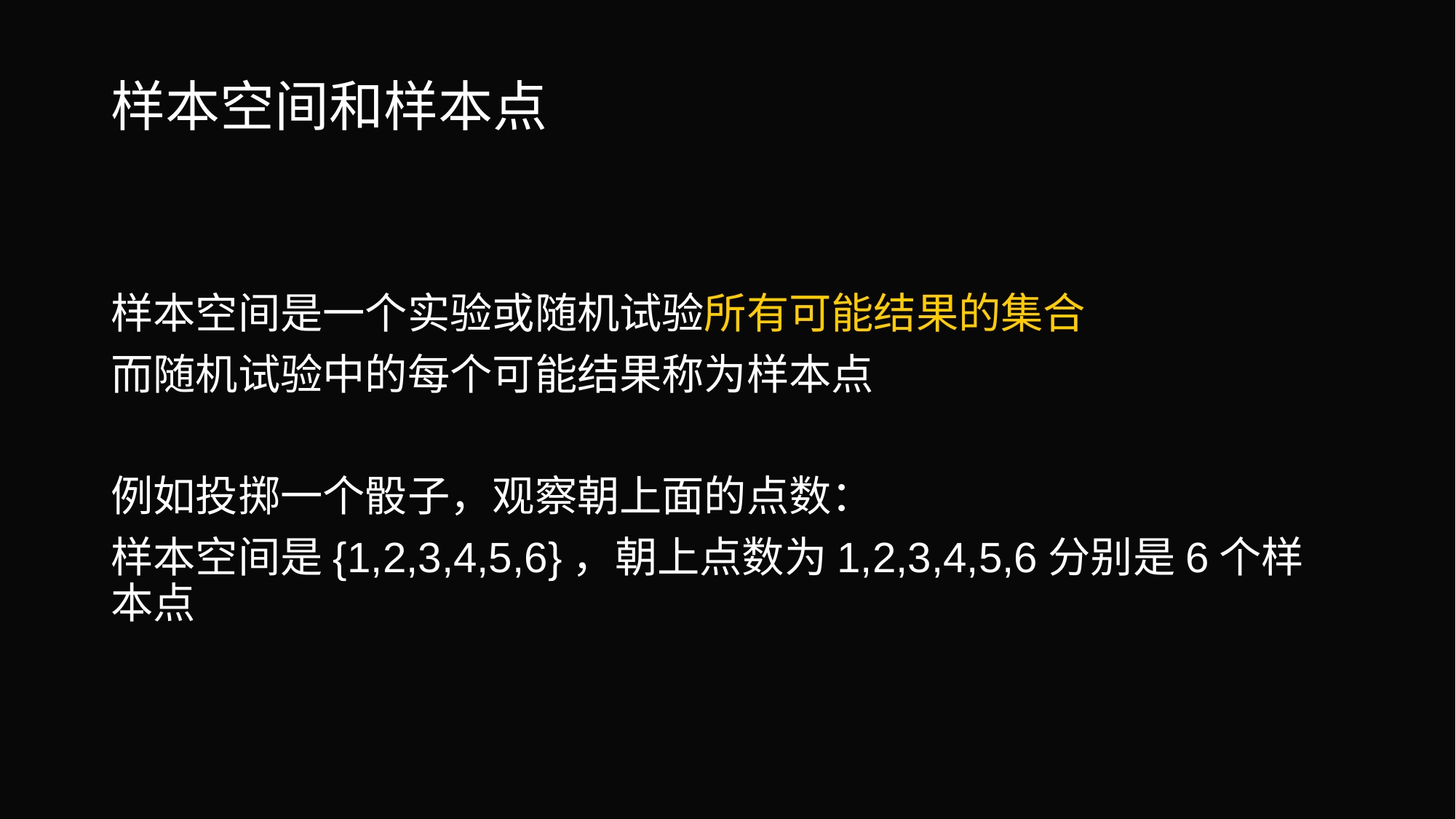

# 样本空间和样本点
样本空间是一个实验或随机试验所有可能结果的集合
而随机试验中的每个可能结果称为样本点

例如投掷一个骰子，观察朝上面的点数：
样本空间是{1,2,3,4,5,6}，朝上点数为1,2,3,4,5,6分别是6个样本点